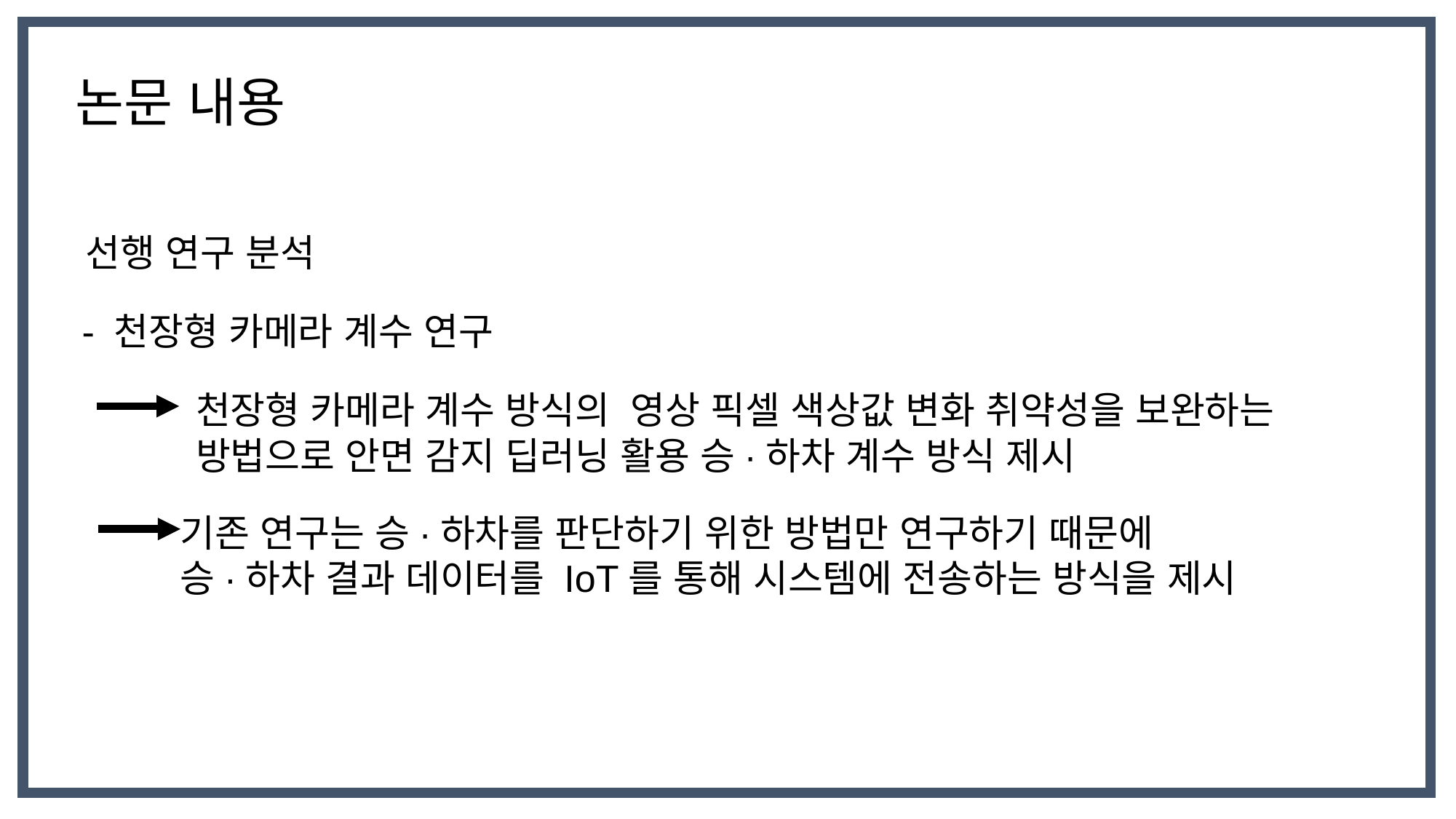

논문 내용
선행 연구 분석
- 천장형 카메라 계수 연구
천장형 카메라 계수 방식의  영상 픽셀 색상값 변화 취약성을 보완하는
방법으로 안면 감지 딥러닝 활용 승·하차 계수 방식 제시
기존 연구는 승·하차를 판단하기 위한 방법만 연구하기 때문에
승·하차 결과 데이터를 IoT를 통해 시스템에 전송하는 방식을 제시